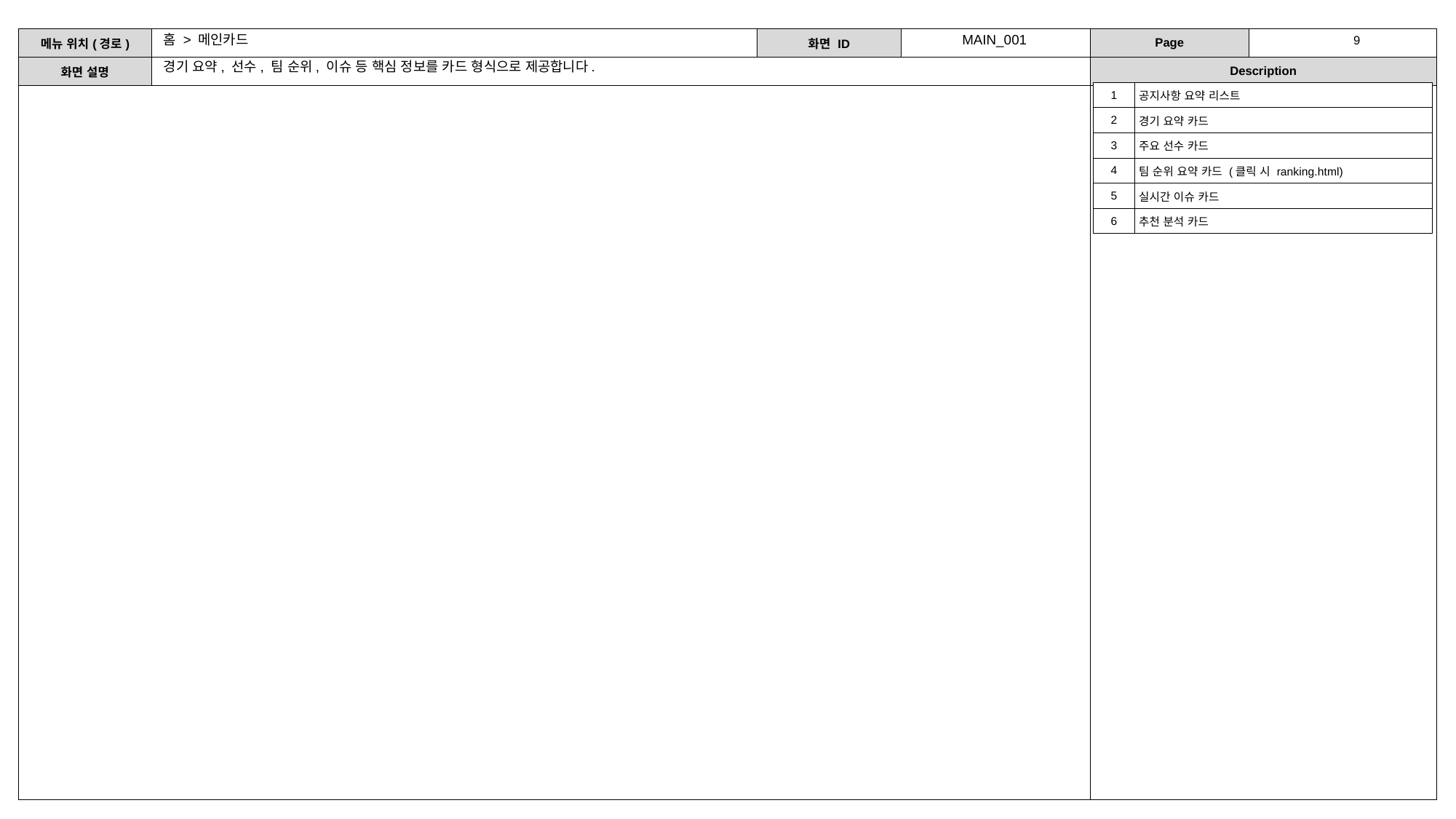

홈 > 메인카드
MAIN_001
경기 요약, 선수, 팀 순위, 이슈 등 핵심 정보를 카드 형식으로 제공합니다.
| 1 | 공지사항 요약 리스트 |
| --- | --- |
| 2 | 경기 요약 카드 |
| 3 | 주요 선수 카드 |
| 4 | 팀 순위 요약 카드 (클릭 시 ranking.html) |
| 5 | 실시간 이슈 카드 |
| 6 | 추천 분석 카드 |